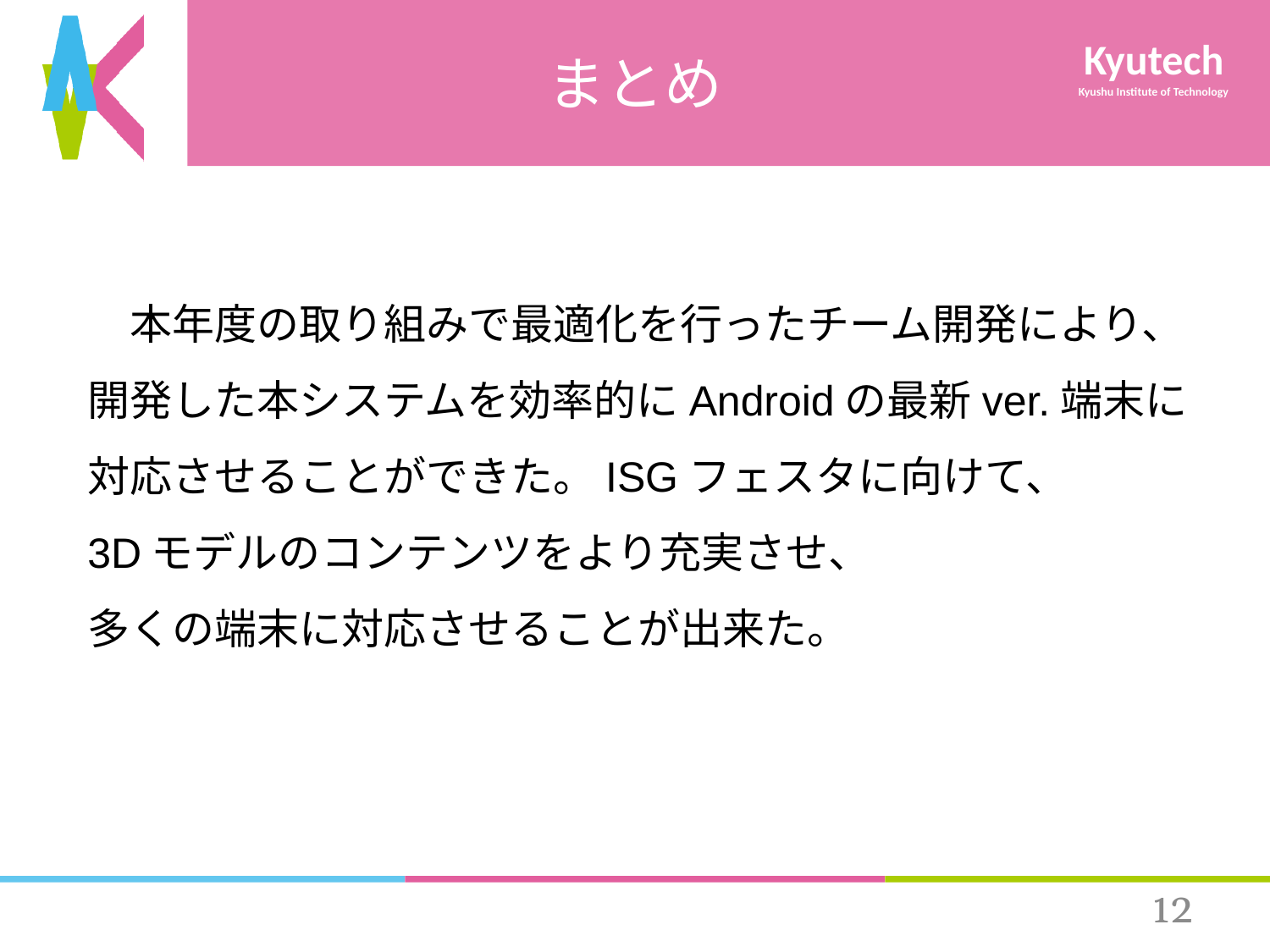

# まとめ
　本年度の取り組みで最適化を行ったチーム開発により、
開発した本システムを効率的にAndroidの最新ver.端末に
対応させることができた。ISGフェスタに向けて、
3Dモデルのコンテンツをより充実させ、
多くの端末に対応させることが出来た。

12